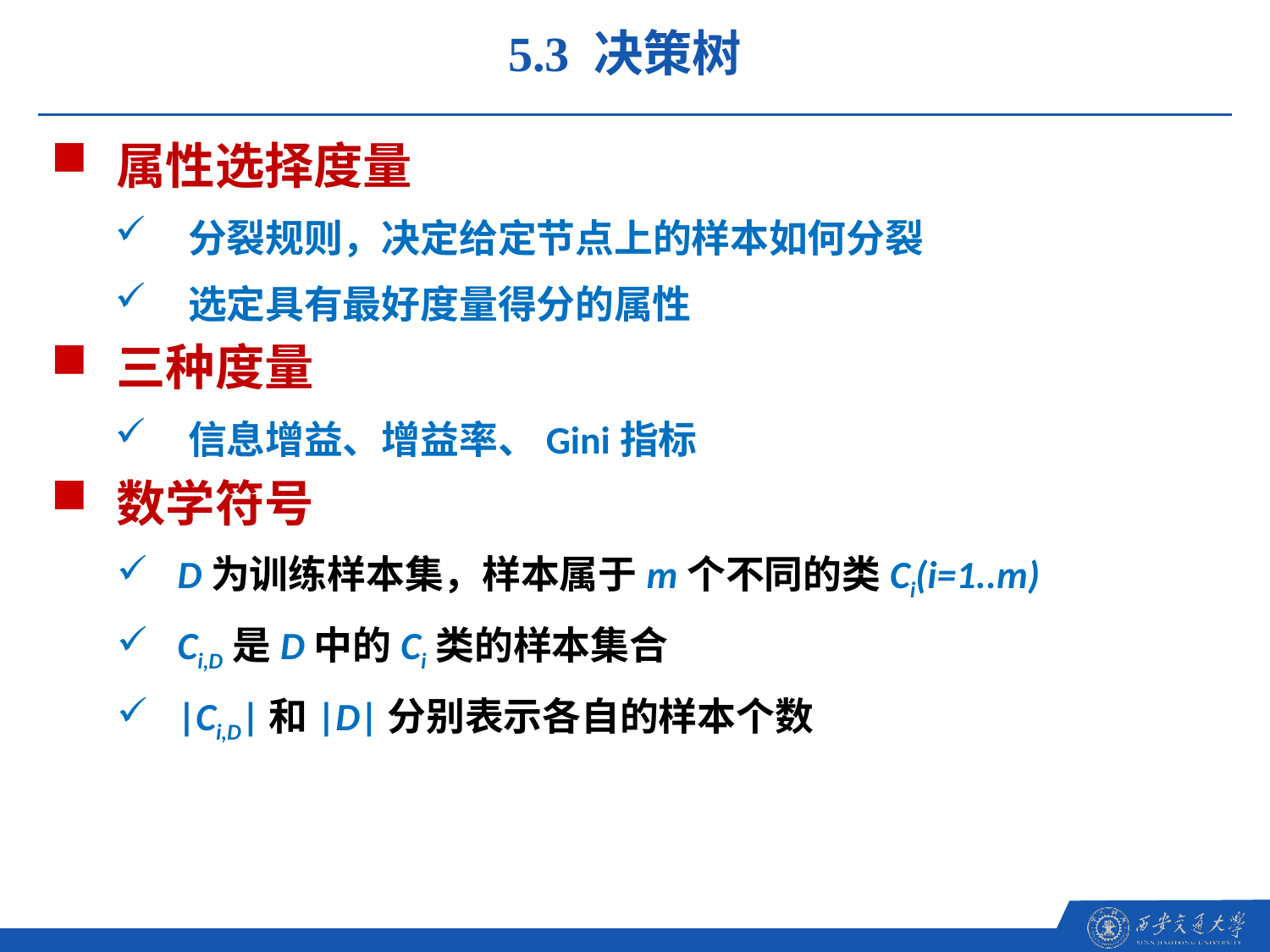

5.3 决策树
属性选择度量
分裂规则，决定给定节点上的样本如何分裂
选定具有最好度量得分的属性
三种度量
信息增益、增益率、Gini指标
数学符号
D为训练样本集，样本属于m个不同的类Ci(i=1..m)
Ci,D是D中的Ci类的样本集合
|Ci,D|和|D|分别表示各自的样本个数